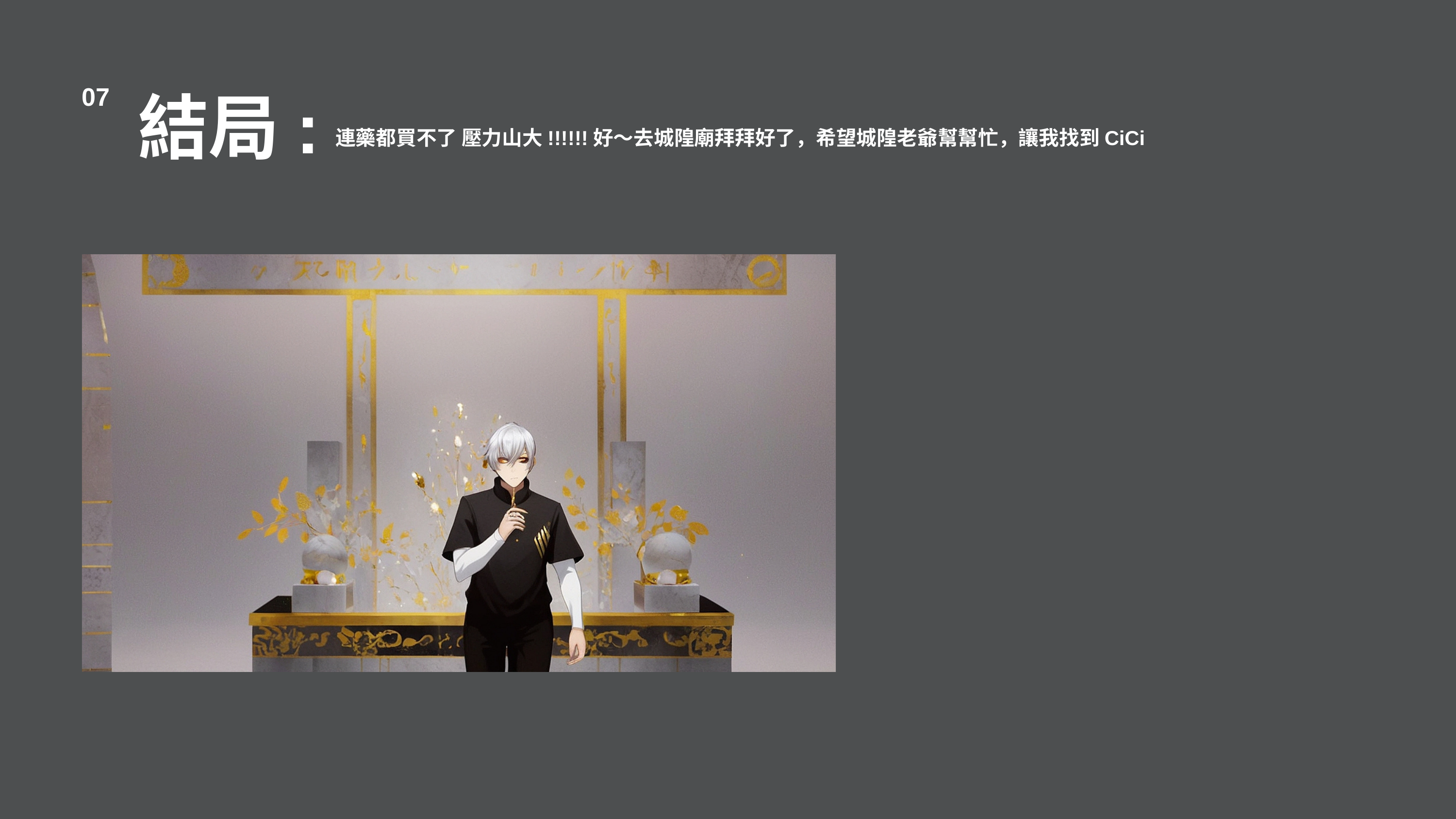

結局:
07
連藥都買不了 壓力山大!!!!!!好～去城隍廟拜拜好了，希望城隍老爺幫幫忙，讓我找到CiCi